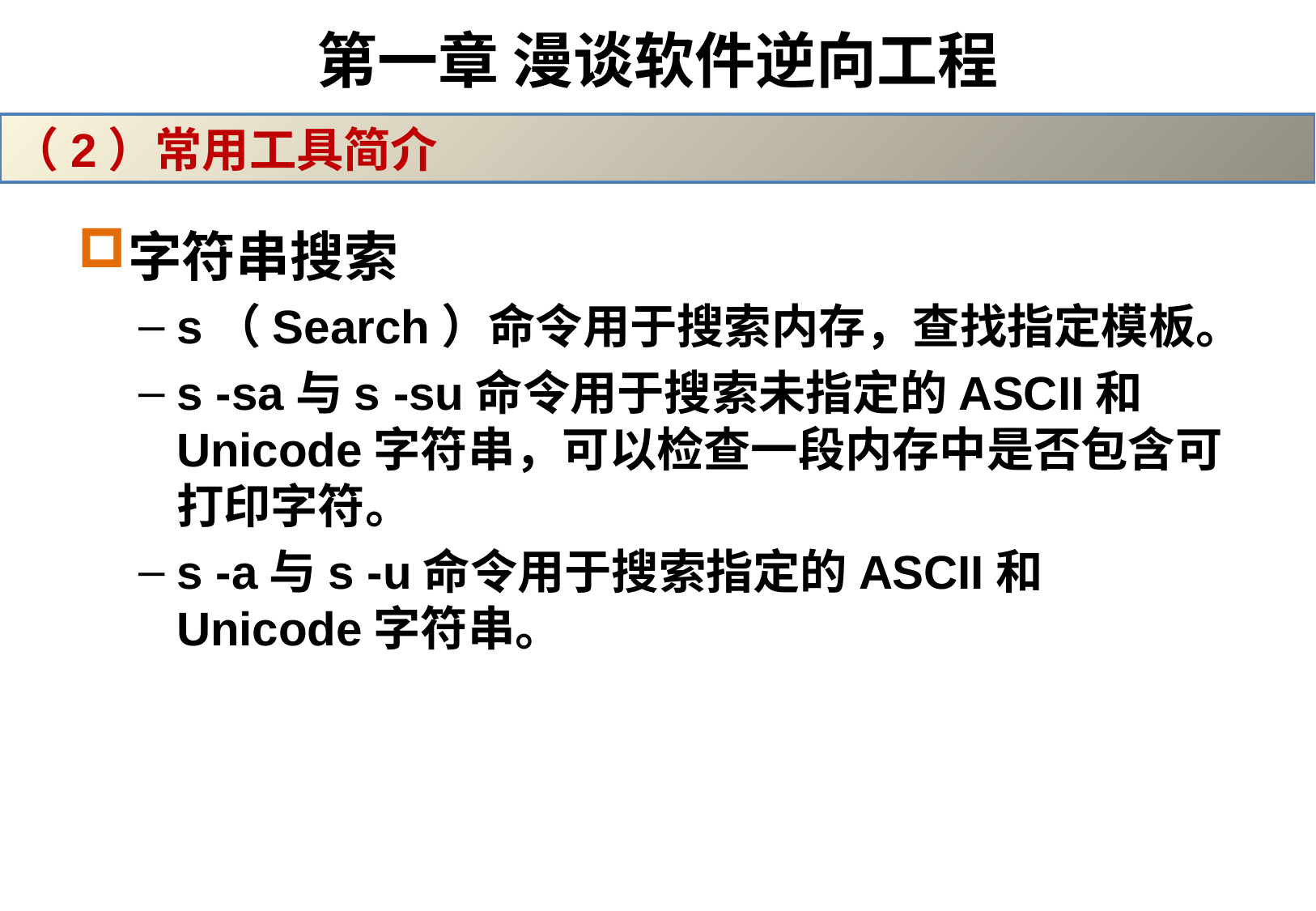

# 第一章 漫谈软件逆向工程
（2）常用工具简介
字符串搜索
s（Search）命令用于搜索内存，查找指定模板。
s -sa与s -su命令用于搜索未指定的ASCII和Unicode字符串，可以检查一段内存中是否包含可打印字符。
s -a与s -u命令用于搜索指定的ASCII和Unicode字符串。